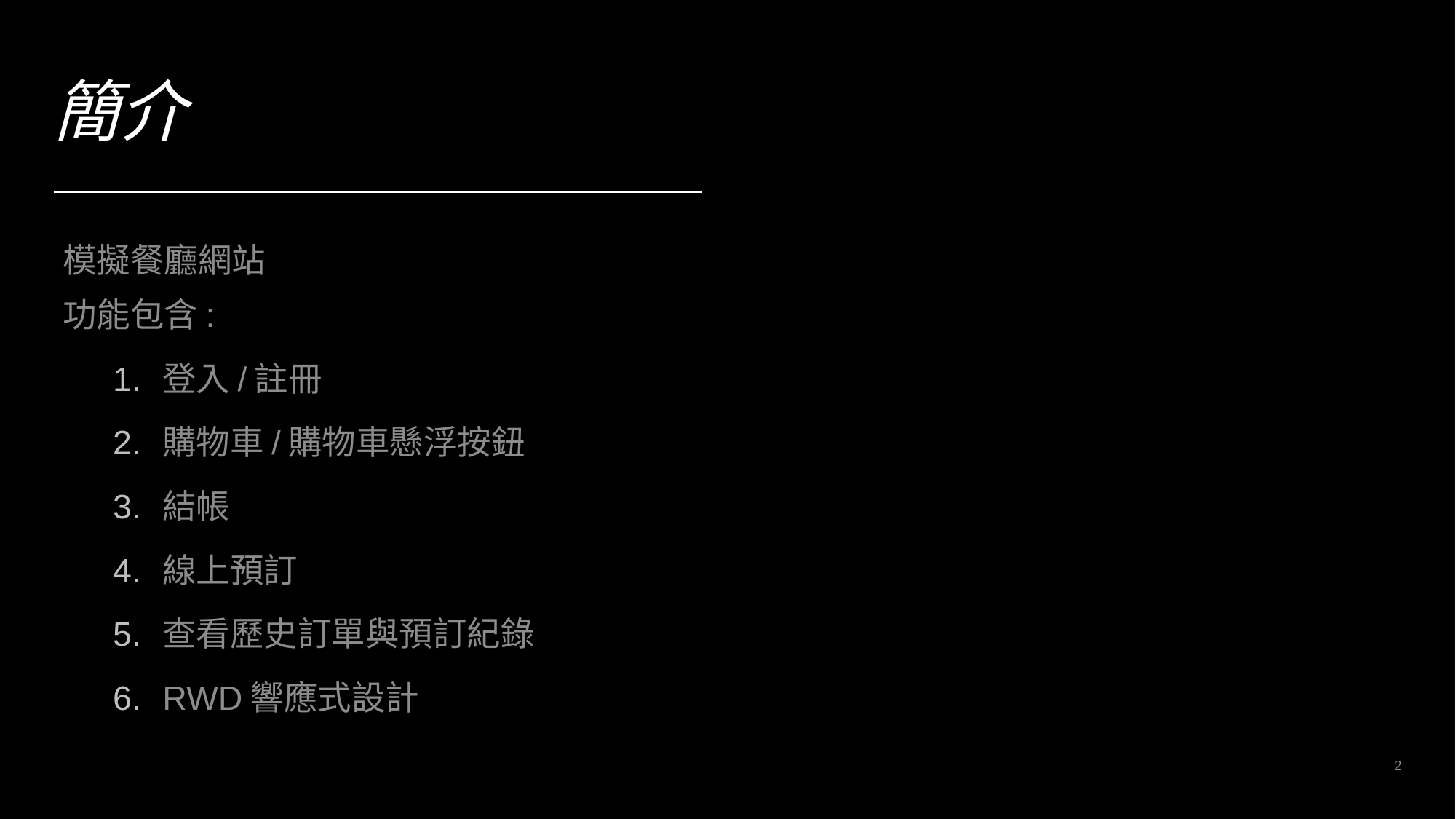

# 簡介
模擬餐廳網站
功能包含:
登入/註冊
購物車/購物車懸浮按鈕
結帳
線上預訂
查看歷史訂單與預訂紀錄
RWD響應式設計
2